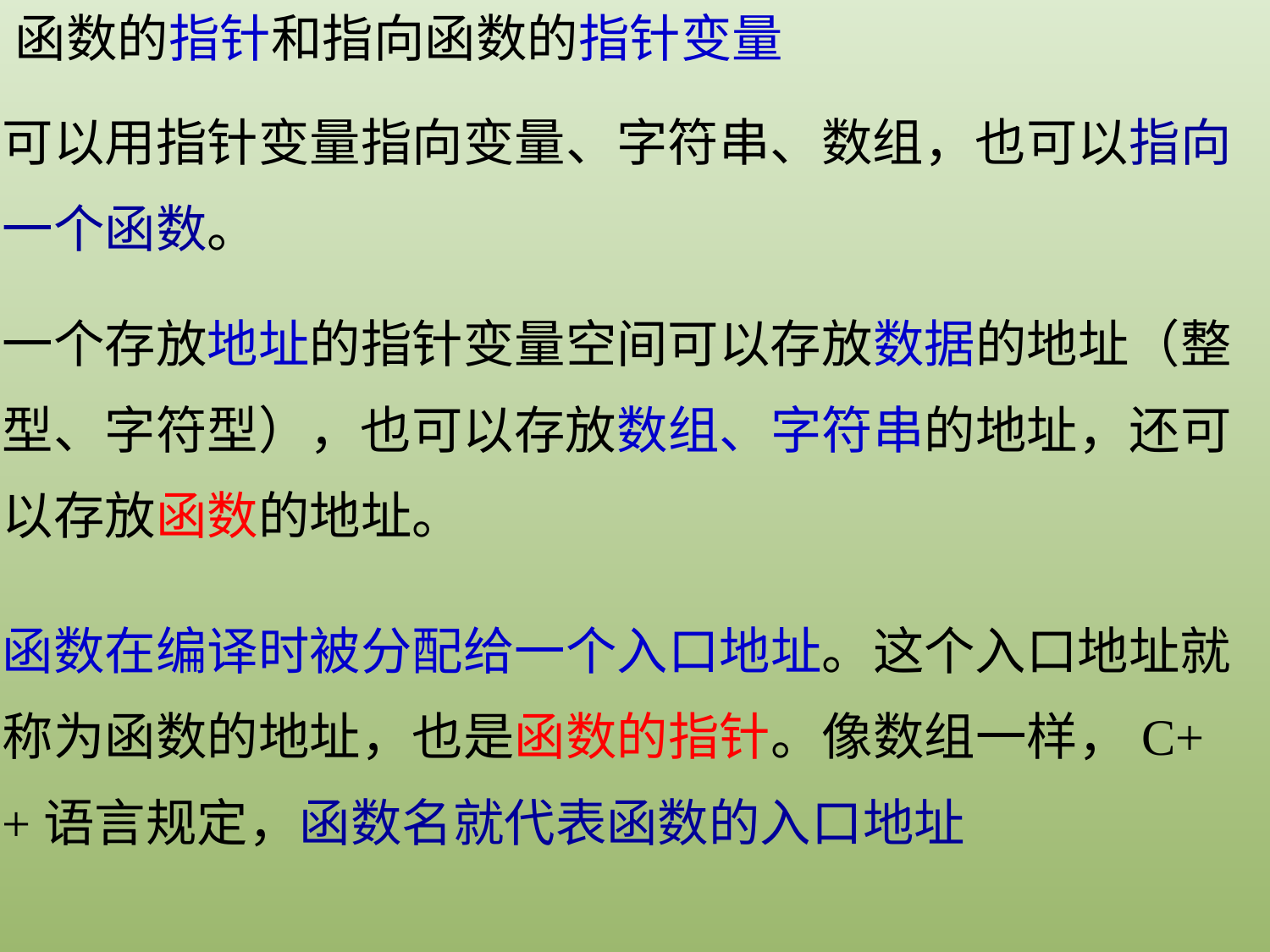

函数的指针和指向函数的指针变量
可以用指针变量指向变量、字符串、数组，也可以指向一个函数。
一个存放地址的指针变量空间可以存放数据的地址（整型、字符型），也可以存放数组、字符串的地址，还可以存放函数的地址。
函数在编译时被分配给一个入口地址。这个入口地址就称为函数的地址，也是函数的指针。像数组一样，C++语言规定，函数名就代表函数的入口地址
491